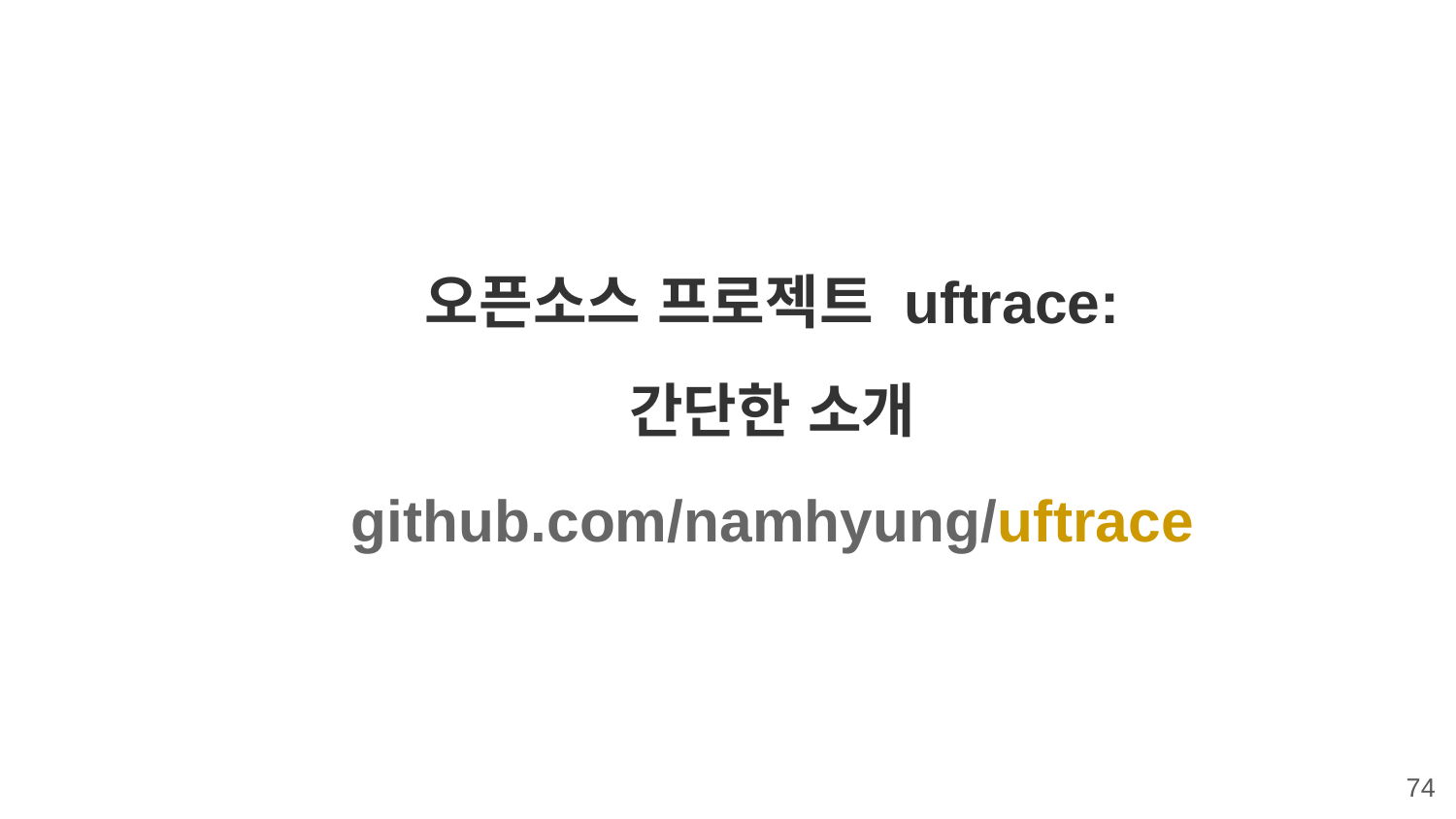

오픈소스 프로젝트 uftrace:
간단한 소개
github.com/namhyung/uftrace
74